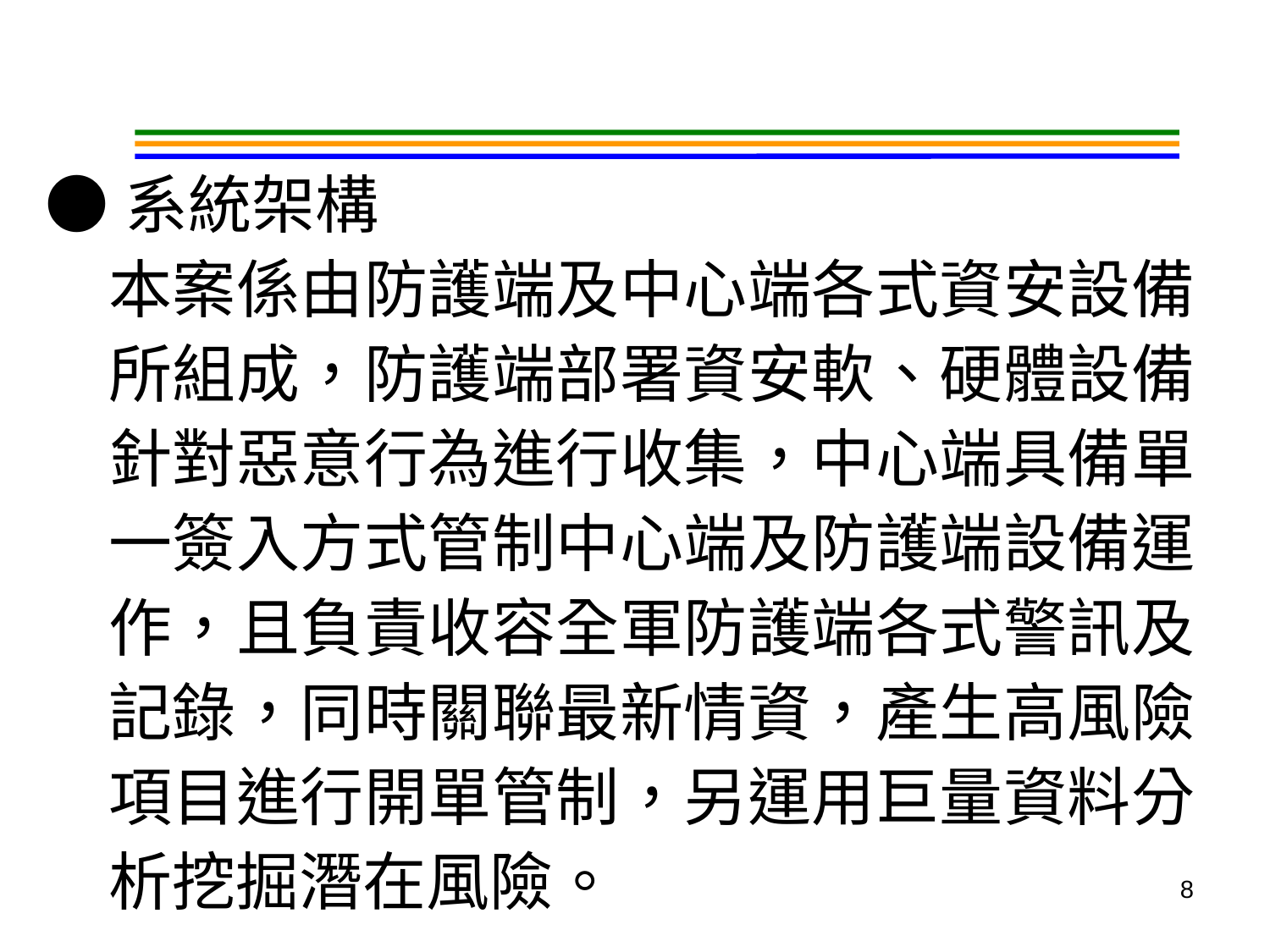

●系統架構
本案係由防護端及中心端各式資安設備所組成，防護端部署資安軟、硬體設備針對惡意行為進行收集，中心端具備單一簽入方式管制中心端及防護端設備運作，且負責收容全軍防護端各式警訊及記錄，同時關聯最新情資，產生高風險項目進行開單管制，另運用巨量資料分析挖掘潛在風險。
8